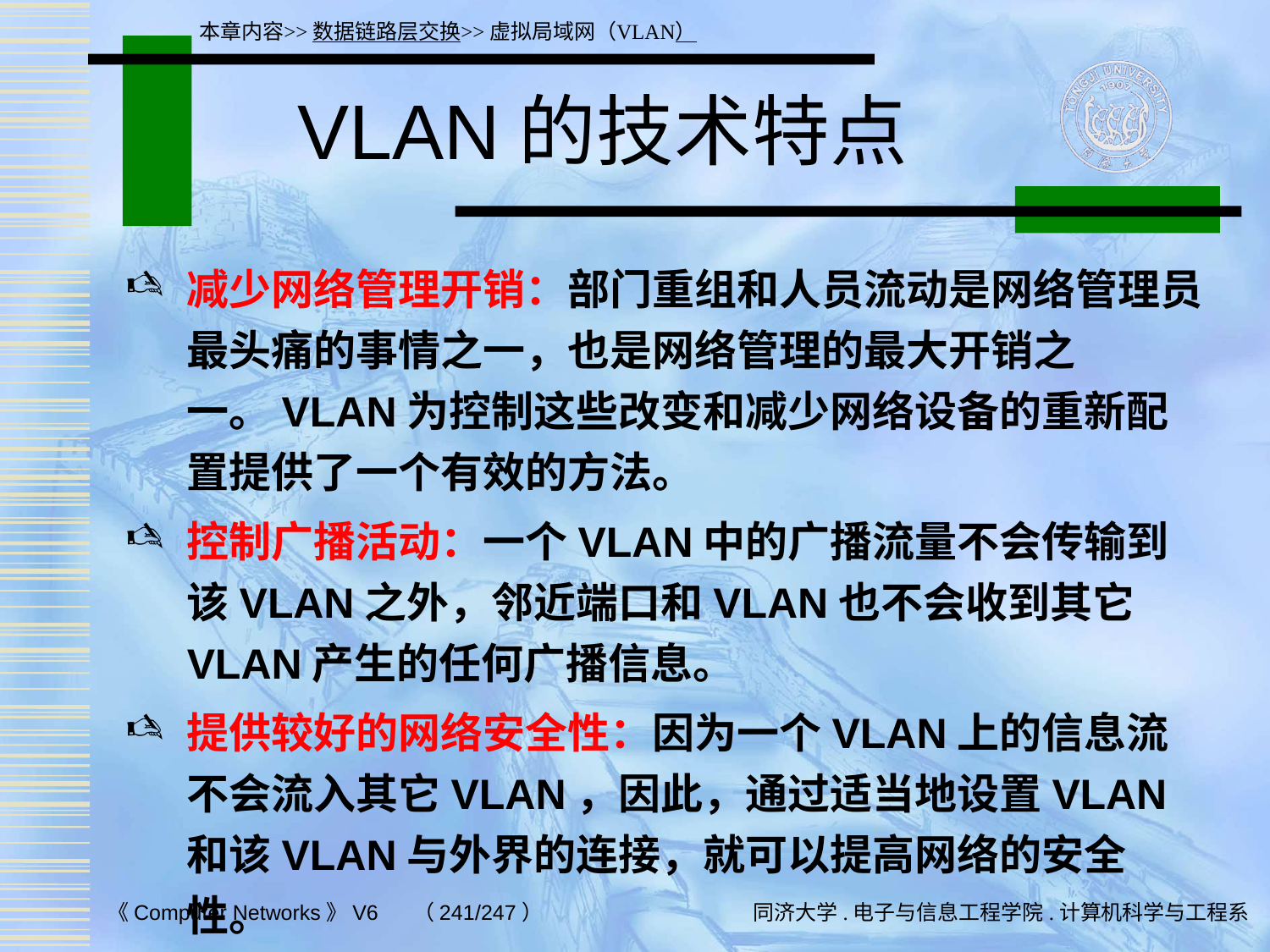

本章内容>>数据链路层交换>>虚拟局域网（VLAN）
# VLAN的技术特点
减少网络管理开销：部门重组和人员流动是网络管理员最头痛的事情之一，也是网络管理的最大开销之一。VLAN为控制这些改变和减少网络设备的重新配置提供了一个有效的方法。
控制广播活动：一个VLAN中的广播流量不会传输到该VLAN之外，邻近端口和VLAN也不会收到其它VLAN产生的任何广播信息。
提供较好的网络安全性：因为一个VLAN上的信息流不会流入其它VLAN，因此，通过适当地设置VLAN和该VLAN与外界的连接，就可以提高网络的安全性。